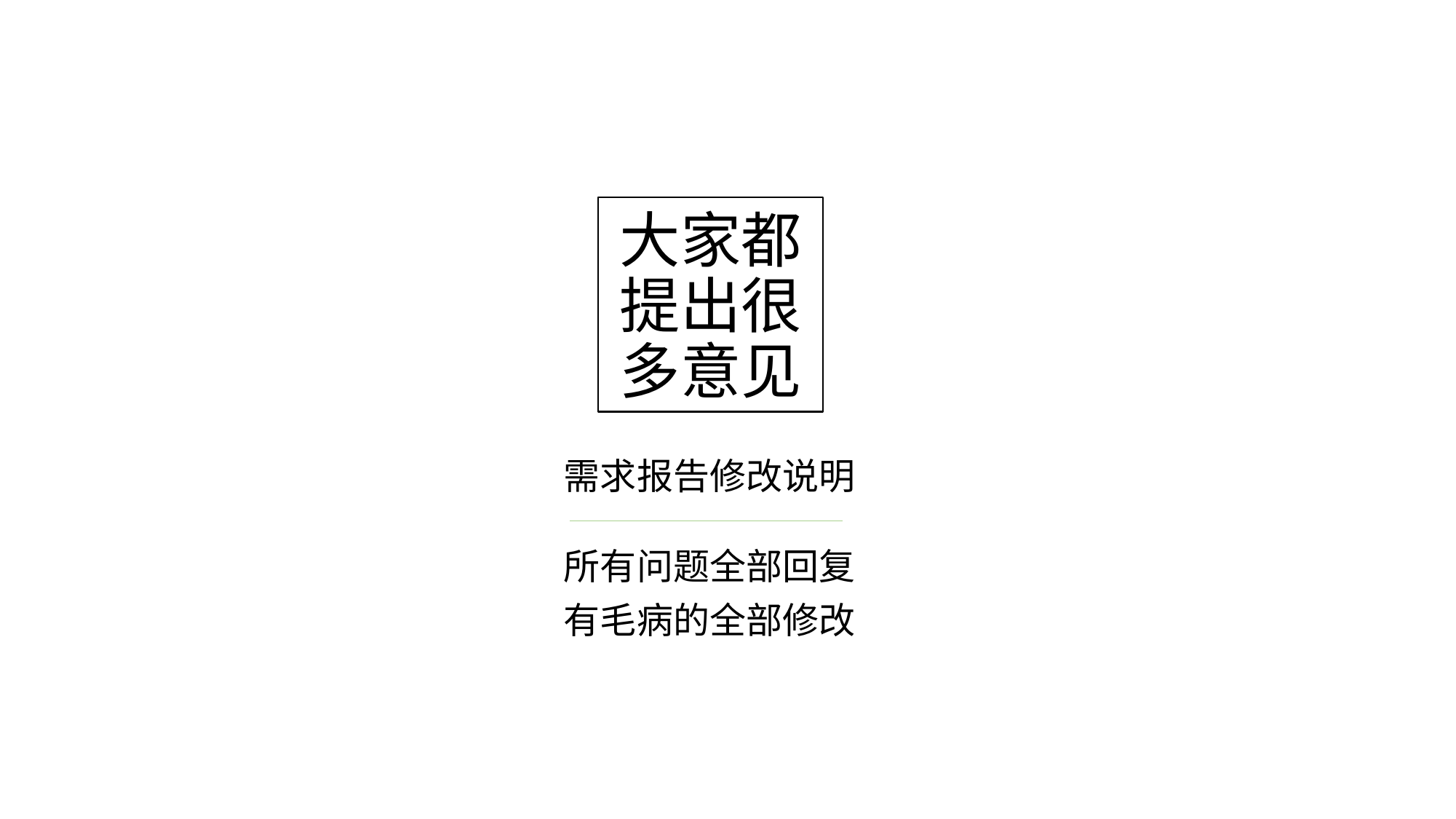

# 大家都提出很多意见
需求报告修改说明
所有问题全部回复
有毛病的全部修改